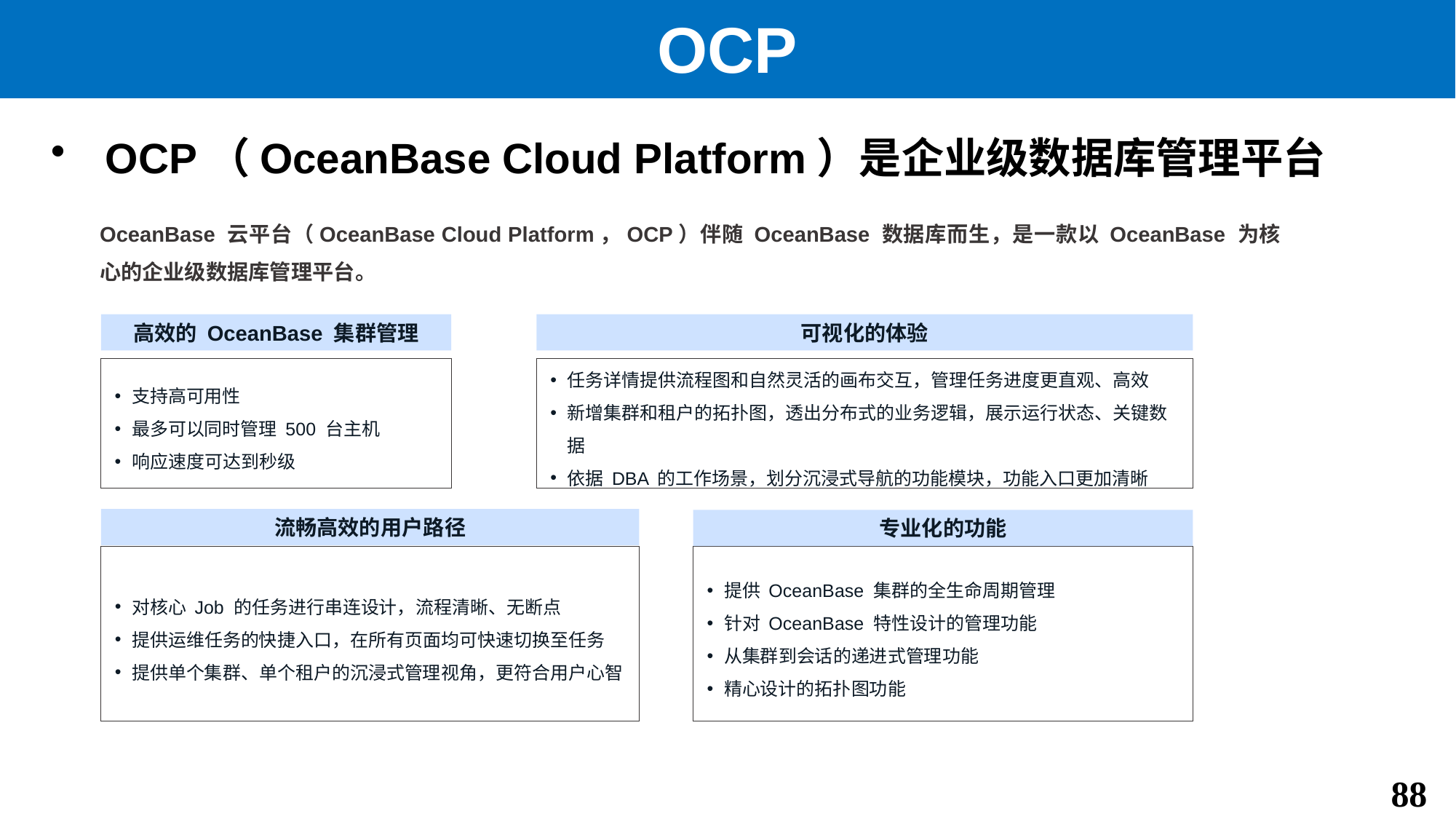

# OCP
OCP（OceanBase Cloud Platform）是企业级数据库管理平台
OceanBase 云平台（OceanBase Cloud Platform，OCP）伴随 OceanBase 数据库而生，是一款以 OceanBase 为核心的企业级数据库管理平台。
高效的 OceanBase 集群管理
可视化的体验
支持高可用性
最多可以同时管理 500 台主机
响应速度可达到秒级
任务详情提供流程图和自然灵活的画布交互，管理任务进度更直观、高效
新增集群和租户的拓扑图，透出分布式的业务逻辑，展示运行状态、关键数据
依据 DBA 的工作场景，划分沉浸式导航的功能模块，功能入口更加清晰
流畅高效的用户路径
专业化的功能
对核心 Job 的任务进行串连设计，流程清晰、无断点
提供运维任务的快捷入口，在所有页面均可快速切换至任务
提供单个集群、单个租户的沉浸式管理视角，更符合用户心智
提供 OceanBase 集群的全生命周期管理
针对 OceanBase 特性设计的管理功能
从集群到会话的递进式管理功能
精心设计的拓扑图功能